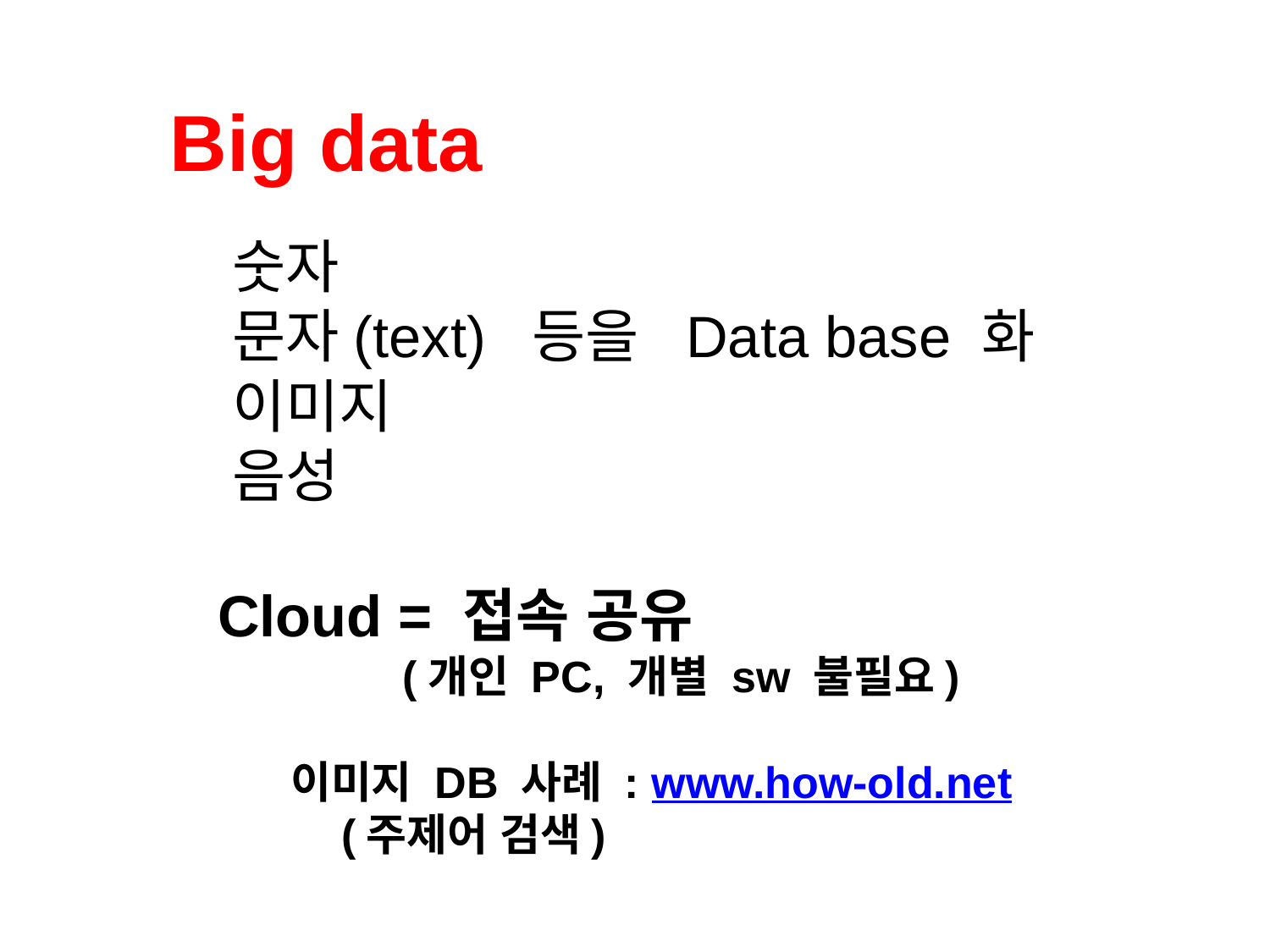

Big data

   숫자
   문자(text)  등을  Data base 화
   이미지
   음성

   Cloud = 접속 공유
                   (개인 PC, 개별 sw 불필요)

         이미지 DB 사례 : www.how-old.net
              (주제어 검색)